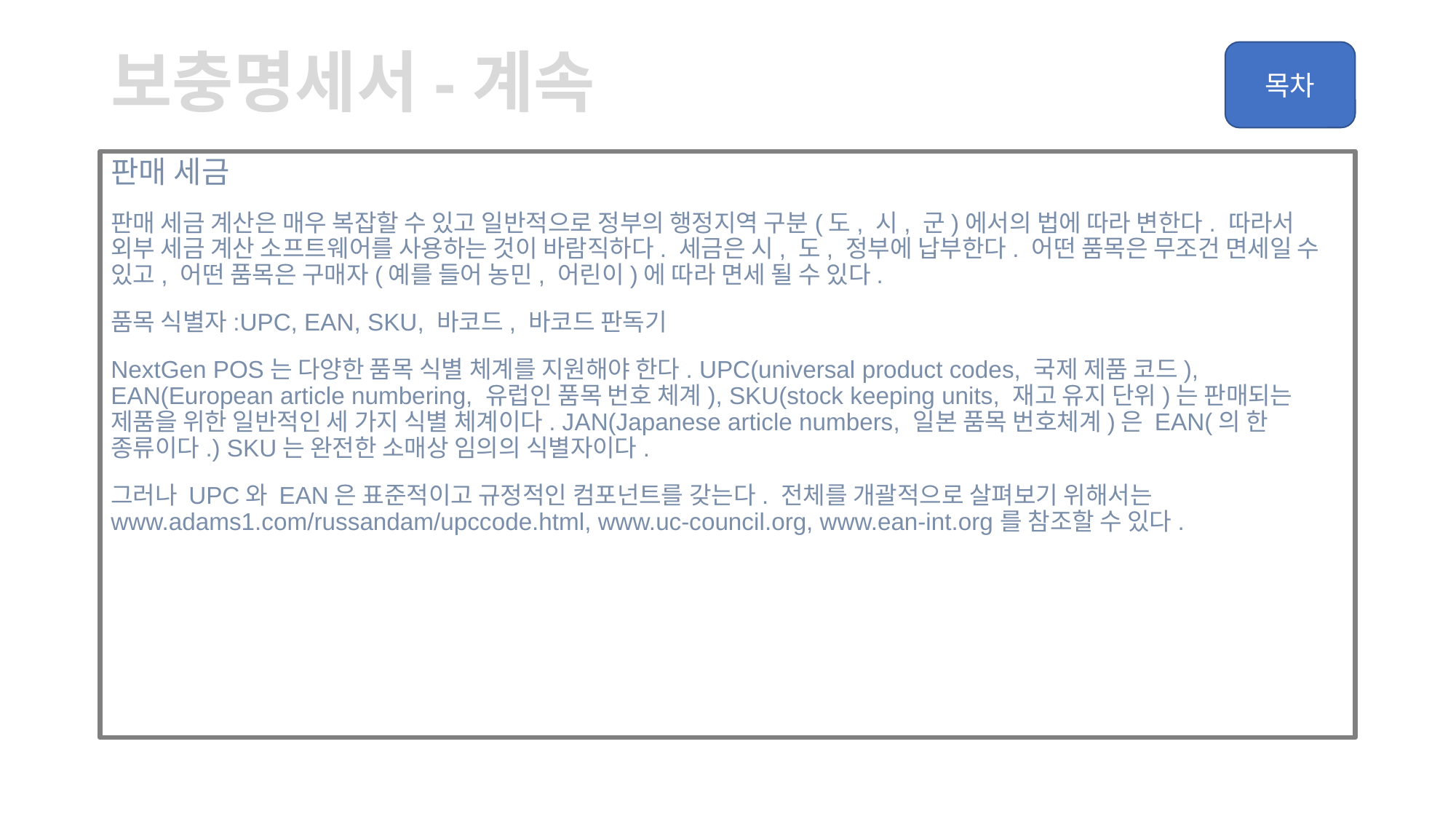

# 보충명세서-계속
판매 세금
판매 세금 계산은 매우 복잡할 수 있고 일반적으로 정부의 행정지역 구분(도, 시, 군)에서의 법에 따라 변한다. 따라서 외부 세금 계산 소프트웨어를 사용하는 것이 바람직하다. 세금은 시, 도, 정부에 납부한다. 어떤 품목은 무조건 면세일 수 있고, 어떤 품목은 구매자(예를 들어 농민, 어린이)에 따라 면세 될 수 있다.
품목 식별자:UPC, EAN, SKU, 바코드, 바코드 판독기
NextGen POS는 다양한 품목 식별 체계를 지원해야 한다. UPC(universal product codes, 국제 제품 코드), EAN(European article numbering, 유럽인 품목 번호 체계), SKU(stock keeping units, 재고 유지 단위)는 판매되는 제품을 위한 일반적인 세 가지 식별 체계이다. JAN(Japanese article numbers, 일본 품목 번호체계)은 EAN(의 한 종류이다.) SKU는 완전한 소매상 임의의 식별자이다.
그러나 UPC와 EAN은 표준적이고 규정적인 컴포넌트를 갖는다. 전체를 개괄적으로 살펴보기 위해서는 www.adams1.com/russandam/upccode.html, www.uc-council.org, www.ean-int.org를 참조할 수 있다.